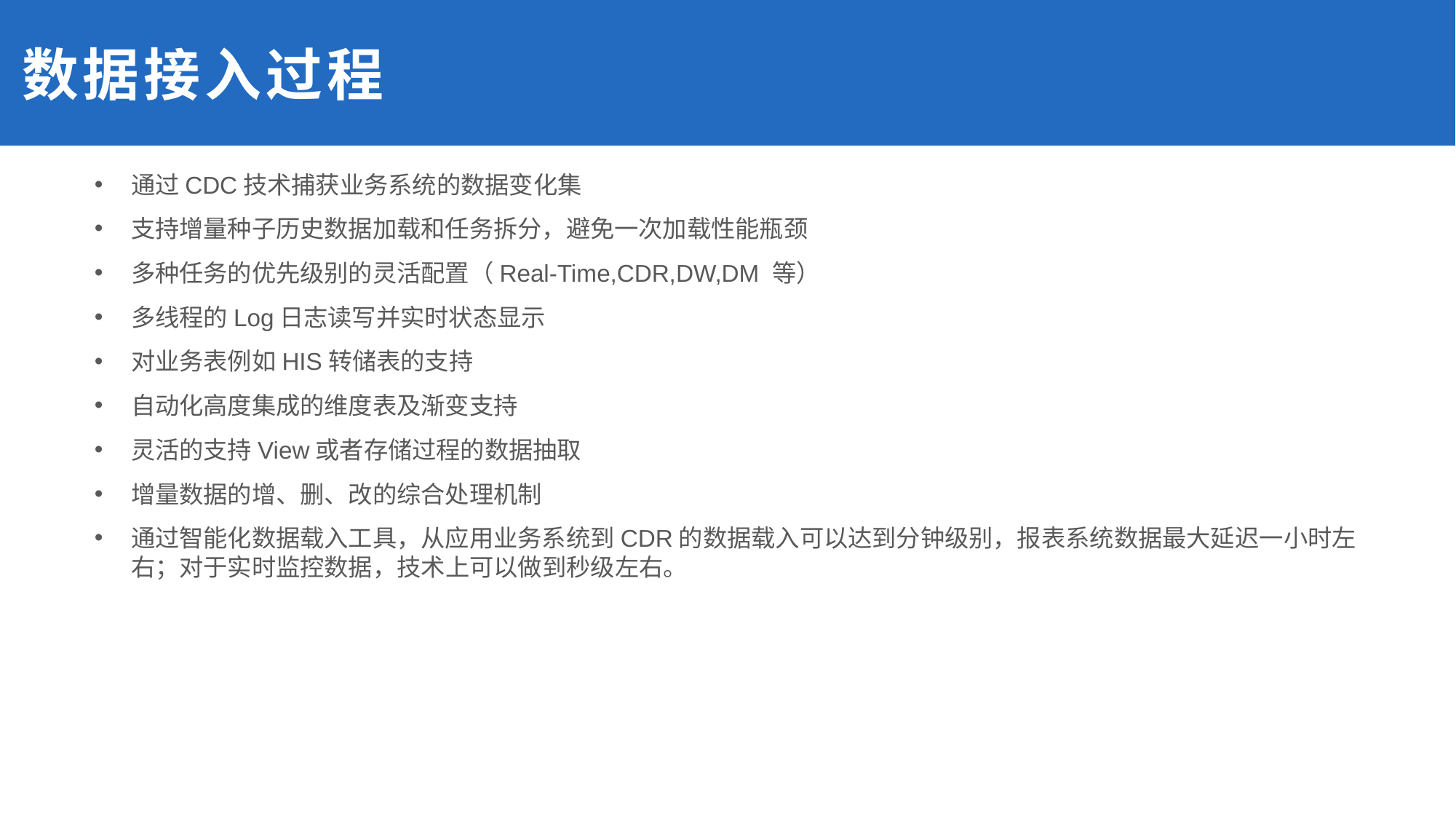

# 数据接入过程
通过CDC技术捕获业务系统的数据变化集
支持增量种子历史数据加载和任务拆分，避免一次加载性能瓶颈
多种任务的优先级别的灵活配置（Real-Time,CDR,DW,DM 等）
多线程的Log日志读写并实时状态显示
对业务表例如HIS转储表的支持
自动化高度集成的维度表及渐变支持
灵活的支持View或者存储过程的数据抽取
增量数据的增、删、改的综合处理机制
通过智能化数据载入工具，从应用业务系统到CDR的数据载入可以达到分钟级别，报表系统数据最大延迟一小时左右；对于实时监控数据，技术上可以做到秒级左右。
7